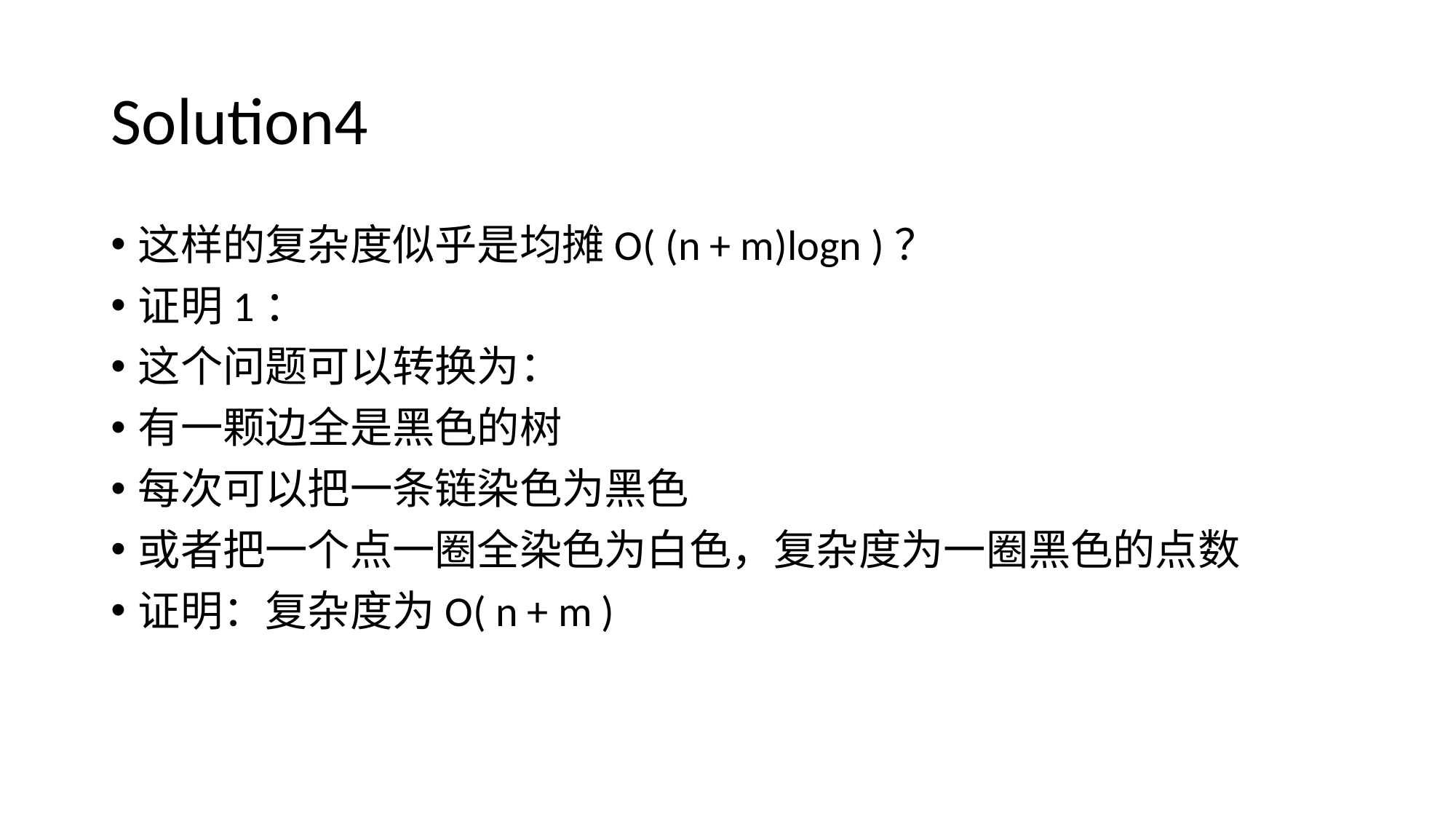

# Solution4
这样的复杂度似乎是均摊O( (n + m)logn )？
证明1：
这个问题可以转换为：
有一颗边全是黑色的树
每次可以把一条链染色为黑色
或者把一个点一圈全染色为白色，复杂度为一圈黑色的点数
证明：复杂度为O( n + m )